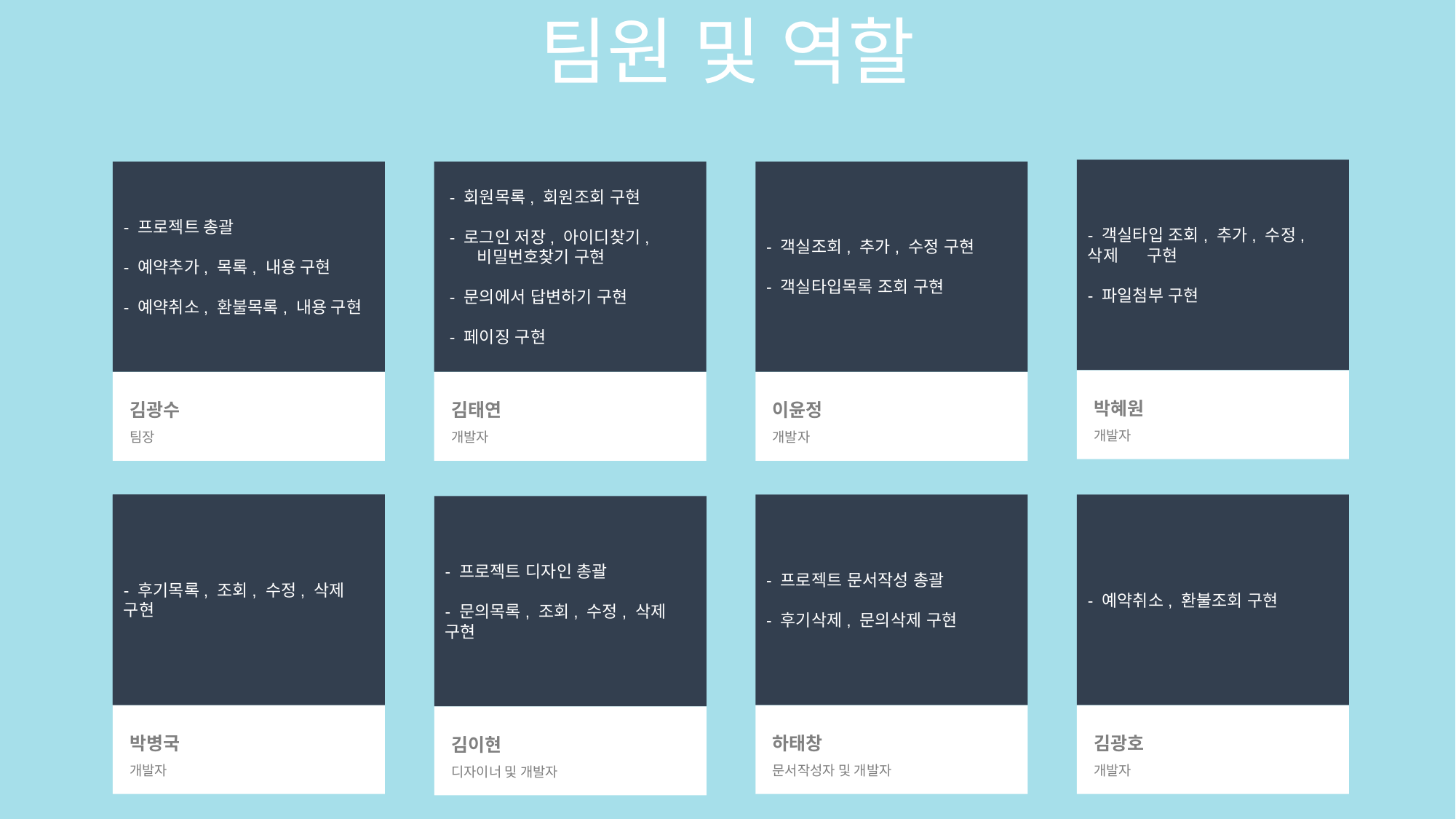

팀원 및 역할
- 객실타입 조회, 추가, 수정, 삭제      구현

- 파일첨부 구현
- 프로젝트 총괄

- 예약추가, 목록, 내용 구현

- 예약취소, 환불목록, 내용 구현
 - 회원목록, 회원조회 구현

 - 로그인 저장, 아이디찾기,                비밀번호찾기 구현

 - 문의에서 답변하기 구현

 - 페이징 구현
- 객실조회, 추가, 수정 구현

- 객실타입목록 조회 구현
박혜원
개발자
김광수
팀장
김태연
개발자
이윤정
개발자
- 후기목록, 조회, 수정, 삭제 구현
- 후기목록, 조회, 수정, 삭제 구현
- 프로젝트 문서작성 총괄

- 후기삭제, 문의삭제 구현
- 예약취소, 환불조회 구현
- 프로젝트 디자인 총괄

- 문의목록, 조회, 수정, 삭제 구현
박병국
개발자
하태창
문서작성자 및 개발자
김광호
개발자
김이현
디자이너 및 개발자